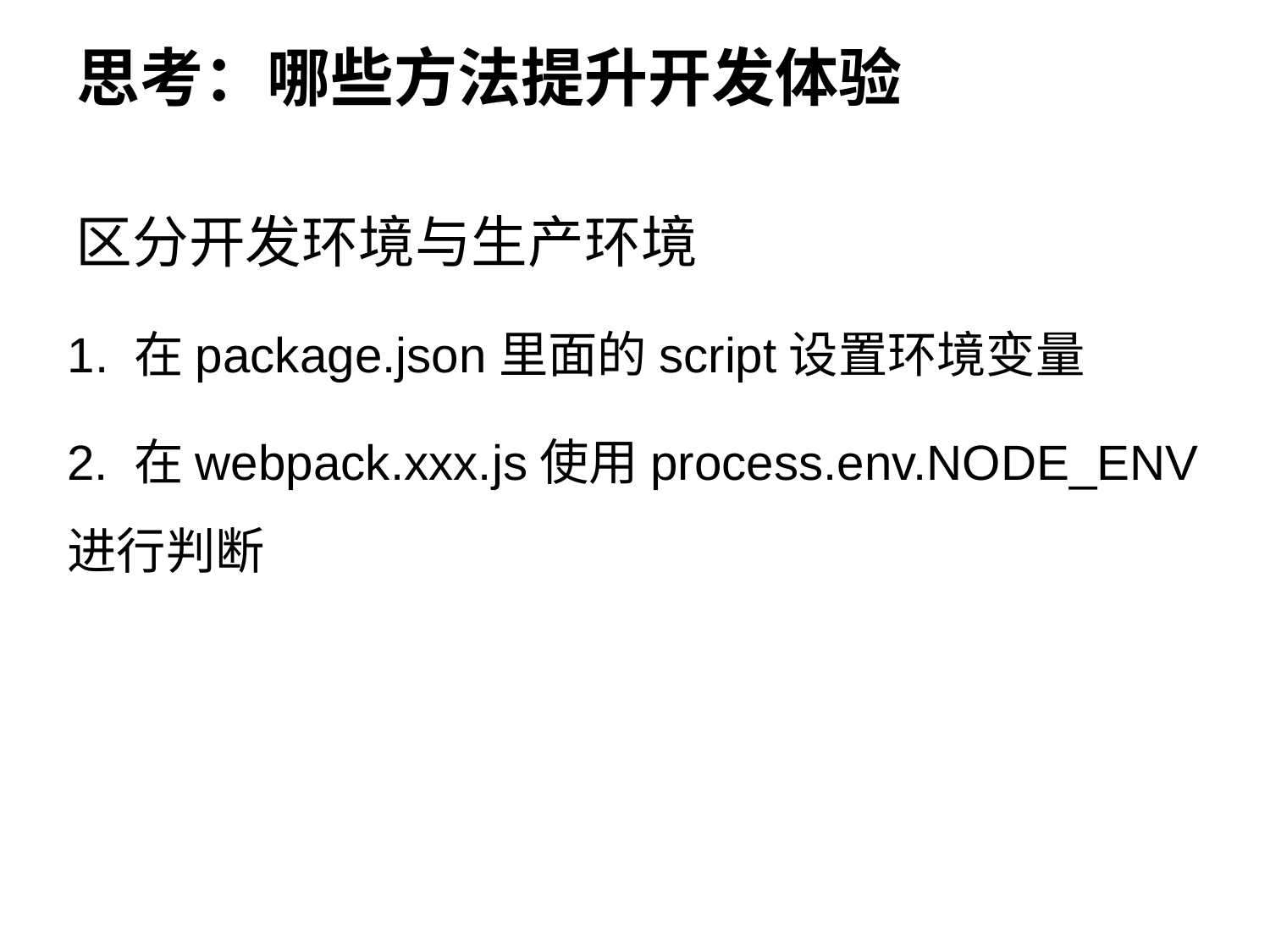

思考：哪些方法提升开发体验
区分开发环境与生产环境
1. 在package.json里面的script设置环境变量
2. 在webpack.xxx.js使用process.env.NODE_ENV进行判断